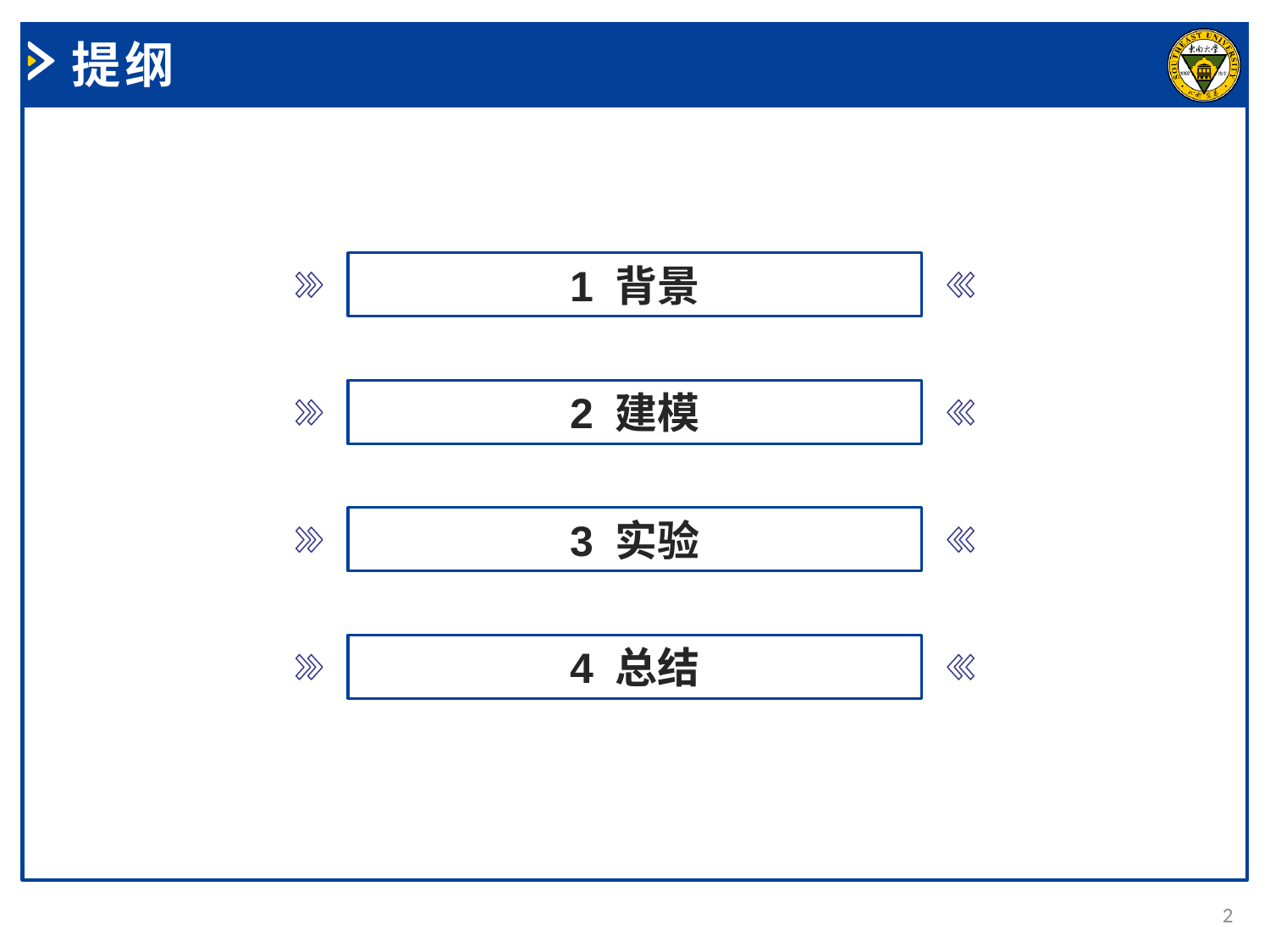

提纲
1 背景

2 建模

3 实验

4 总结

2